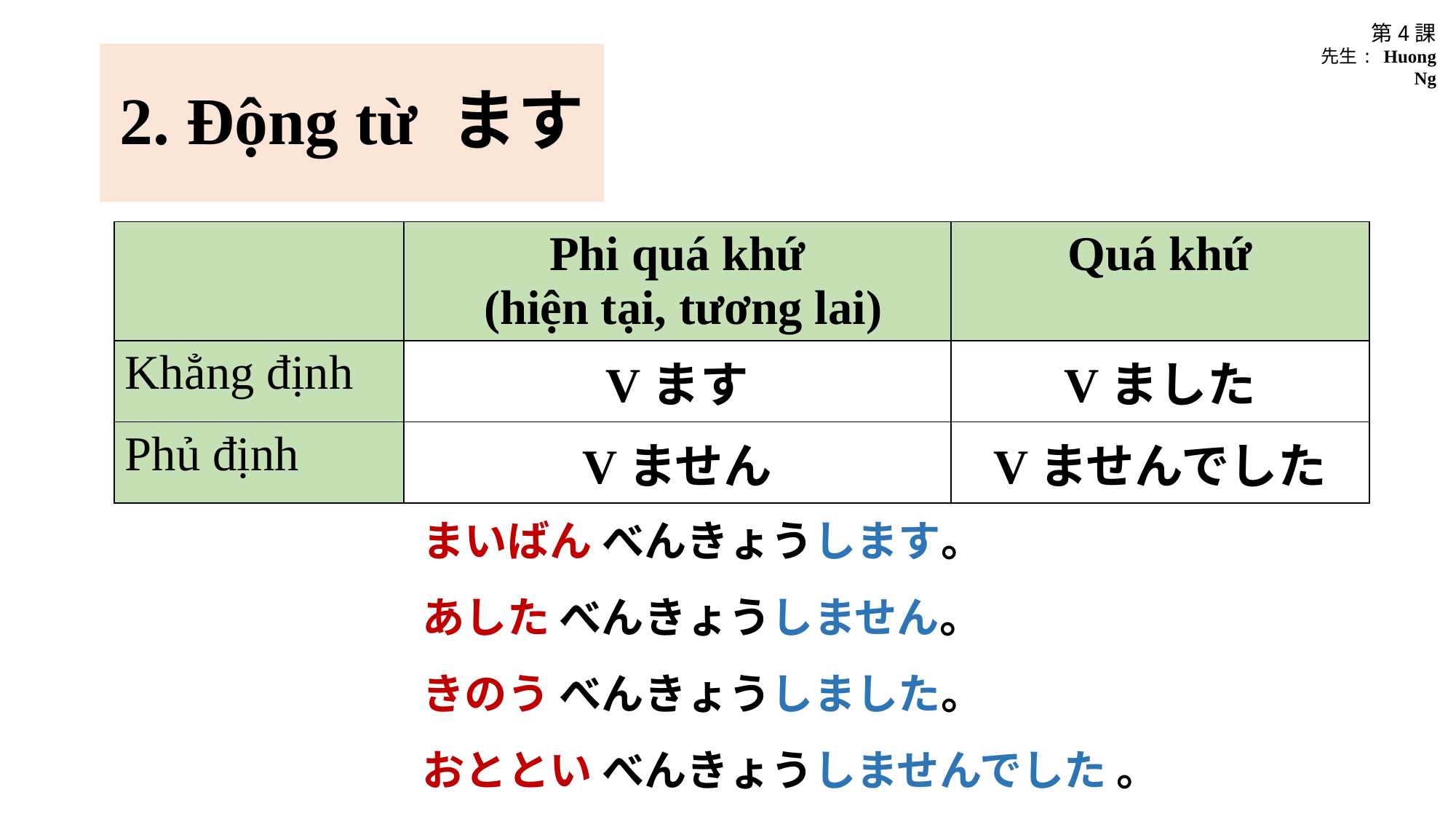

第4課
先生: Huong Ng
# 2. Động từ ます
|  | Phi quá khứ (hiện tại, tương lai) | Quá khứ |
| --- | --- | --- |
| Khẳng định | Vます | Vました |
| Phủ định | Vません | Vませんでした |
まいばん べんきょうします。
あした べんきょうしません。
きのう べんきょうしました。
おととい べんきょうしませんでした 。